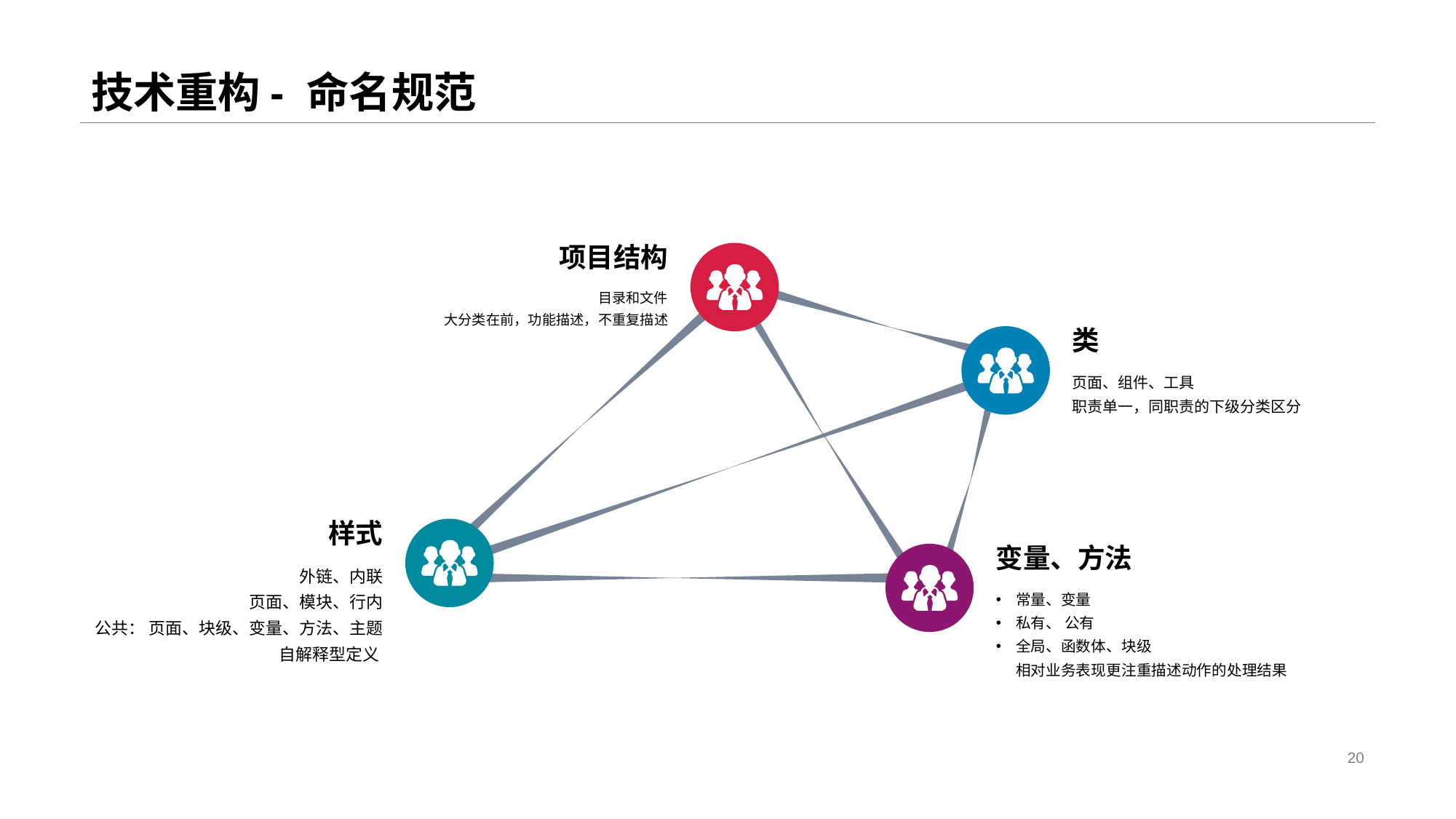

# 技术重构- 命名规范
项目结构
目录和文件
大分类在前，功能描述，不重复描述

类
页面、组件、工具
职责单一，同职责的下级分类区分

样式
外链、内联
页面、模块、行内
公共： 页面、块级、变量、方法、主题
自解释型定义
变量、方法
常量、变量
私有、 公有
全局、函数体、块级
相对业务表现更注重描述动作的处理结果
20